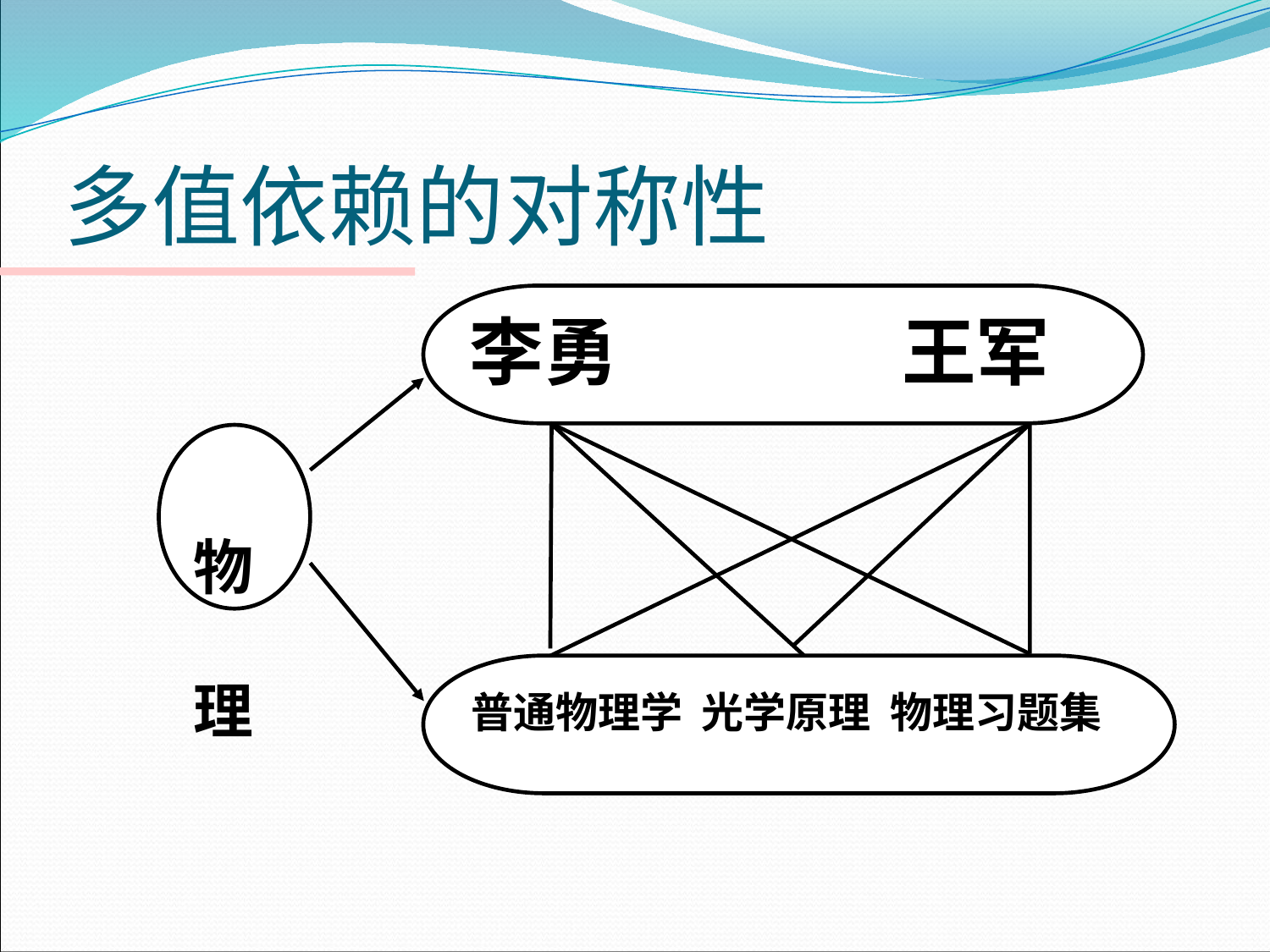

# 多值依赖的对称性

李勇                 王军

 物
 理

普通物理学  光学原理  物理习题集

578